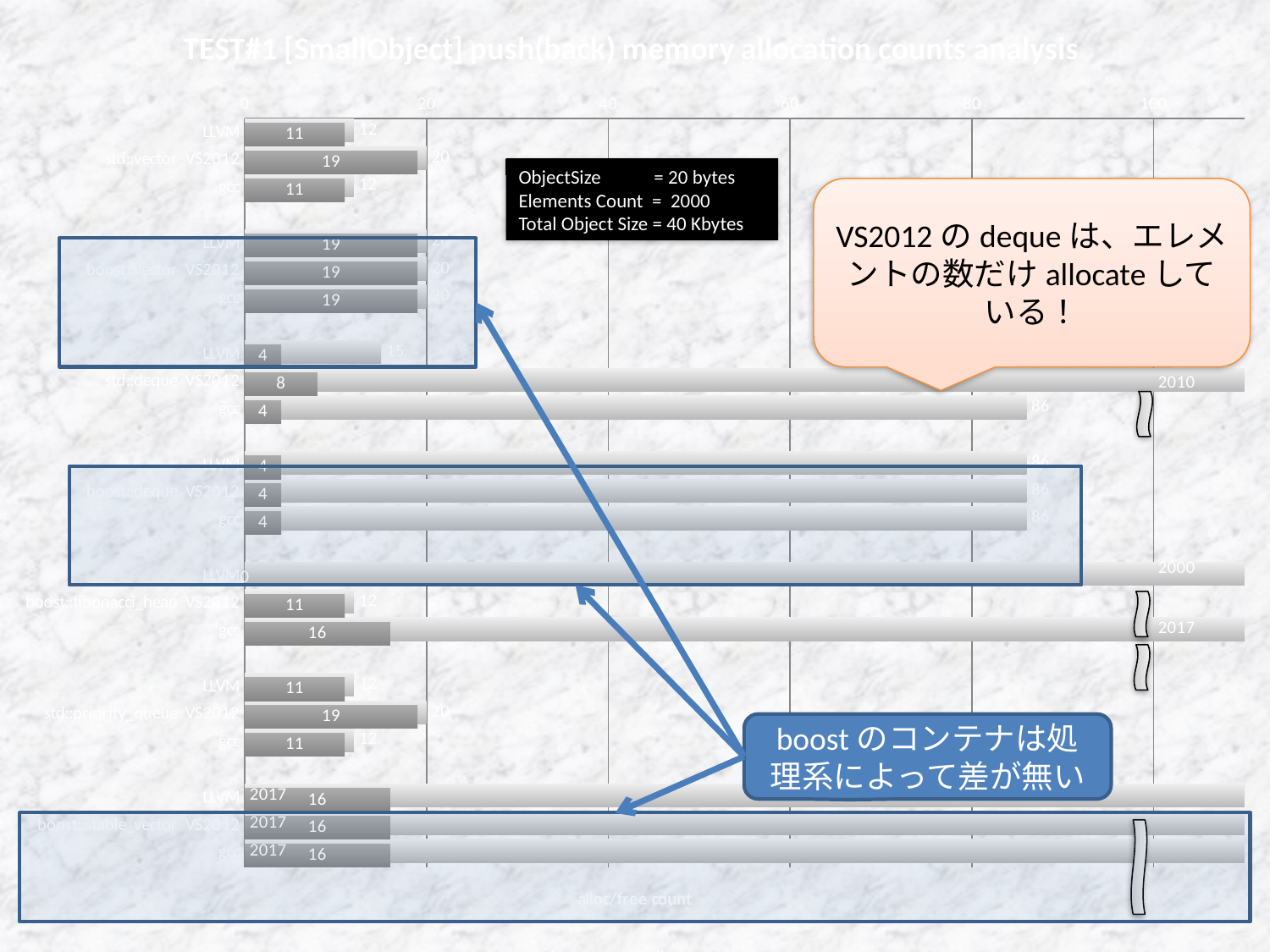

### Chart: TEST#1 [SmallObject] push(back) memory allocation counts analysis

| Category | allcate count | free count |
|---|---|---|
| LLVM | 12.0 | 11.0 |
| std::vector  VS2012 | 20.0 | 19.0 |
| gcc | 12.0 | 11.0 |
|  | None | None |
| LLVM | 20.0 | 19.0 |
| boost::vector  VS2012 | 20.0 | 19.0 |
| gcc | 20.0 | 19.0 |
|  | None | None |
| LLVM | 15.0 | 4.0 |
| std::deque  VS2012 | 2010.0 | 8.0 |
| gcc | 86.0 | 4.0 |
|  | None | None |
| LLVM | 86.0 | 4.0 |
| boost::deque  VS2012 | 86.0 | 4.0 |
| gcc | 86.0 | 4.0 |
|  | None | None |
| LLVM | 2000.0 | 0.0 |
| boost::fibonacci_heap  VS2012 | 12.0 | 11.0 |
| gcc | 2017.0 | 16.0 |
|  | None | None |
| LLVM | 12.0 | 11.0 |
| std::priority_queue  VS2012 | 20.0 | 19.0 |
| gcc | 12.0 | 11.0 |
|  | None | None |
| LLVM | 2017.0 | 16.0 |
| boost::stable_vector  VS2012 | 2017.0 | 16.0 |
| gcc | 2017.0 | 16.0 |

ObjectSize            = 20 bytes
Elements Count  =  2000
Total Object Size = 40 Kbytes

VS2012のdequeは、エレメントの数だけallocateしている！

boostのコンテナは処理系によって差が無い